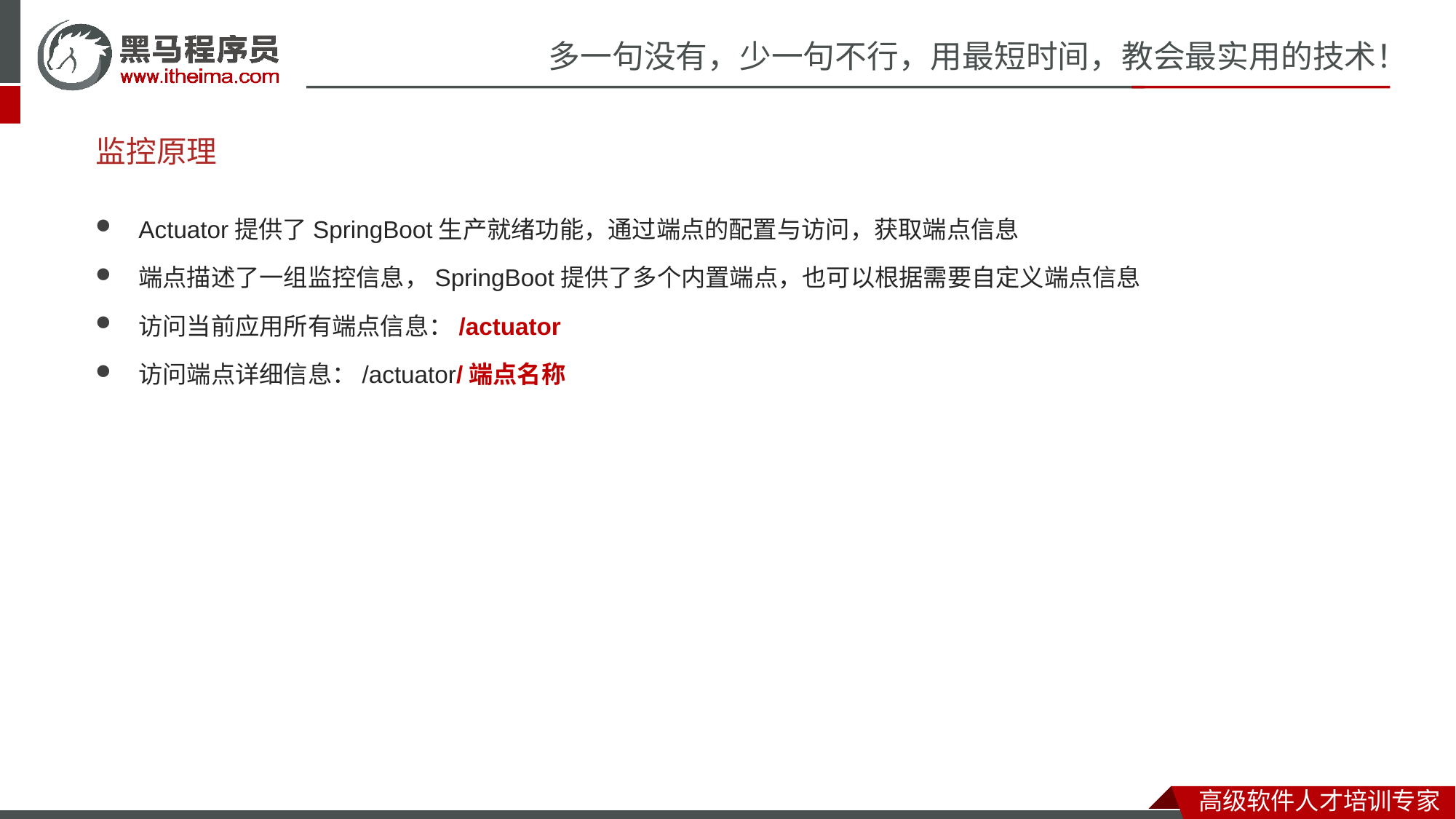

# 监控原理
Actuator提供了SpringBoot生产就绪功能，通过端点的配置与访问，获取端点信息
端点描述了一组监控信息，SpringBoot提供了多个内置端点，也可以根据需要自定义端点信息
访问当前应用所有端点信息：/actuator
访问端点详细信息：/actuator/端点名称